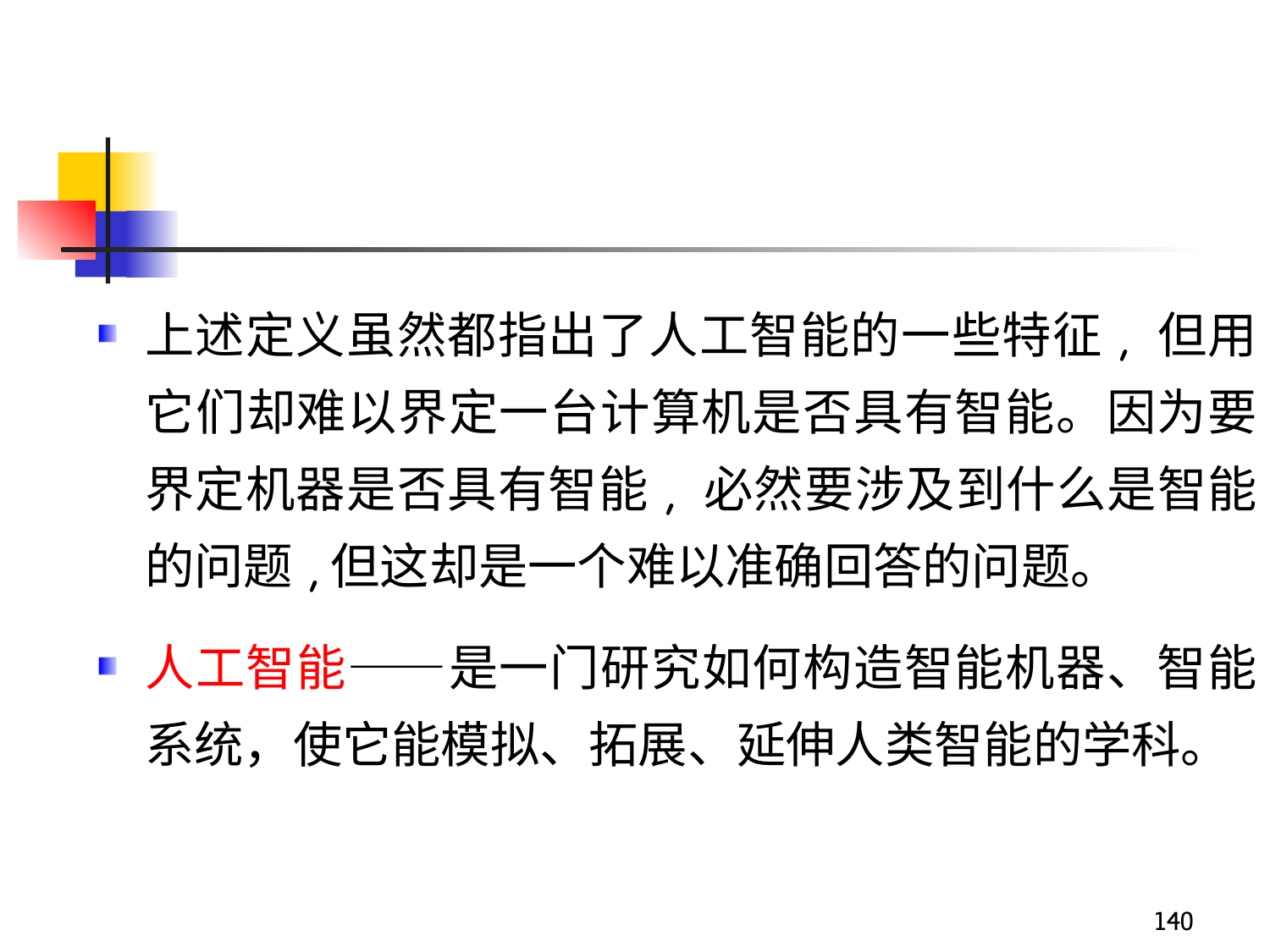

#
上述定义虽然都指出了人工智能的一些特征, 但用它们却难以界定一台计算机是否具有智能。因为要界定机器是否具有智能, 必然要涉及到什么是智能的问题,但这却是一个难以准确回答的问题。
人工智能——是一门研究如何构造智能机器、智能系统，使它能模拟、拓展、延伸人类智能的学科。
140